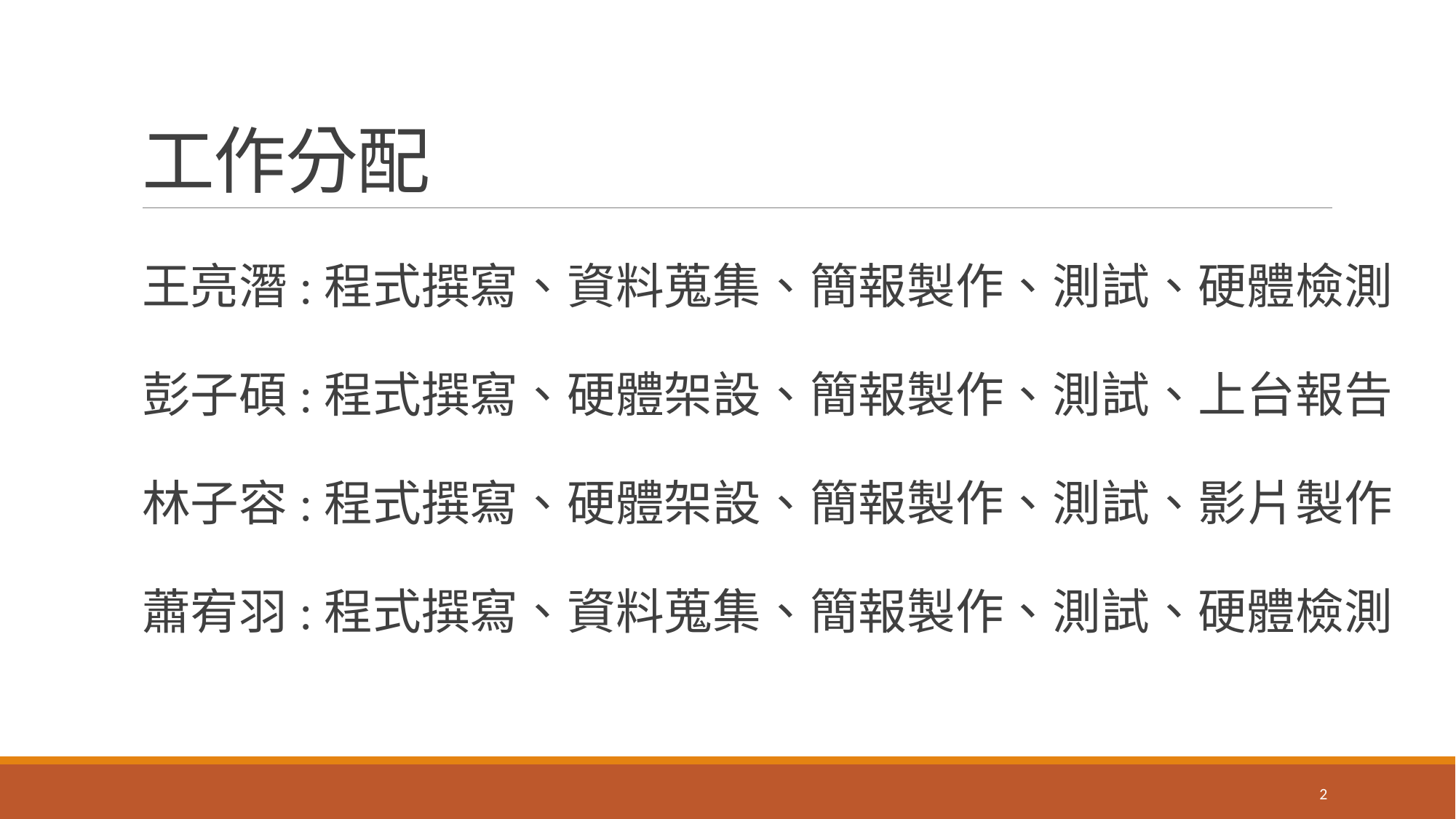

# 工作分配
王亮潛:程式撰寫、資料蒐集、簡報製作、測試、硬體檢測
彭子碩:程式撰寫、硬體架設、簡報製作、測試、上台報告
林子容:程式撰寫、硬體架設、簡報製作、測試、影片製作
蕭宥羽:程式撰寫、資料蒐集、簡報製作、測試、硬體檢測
2